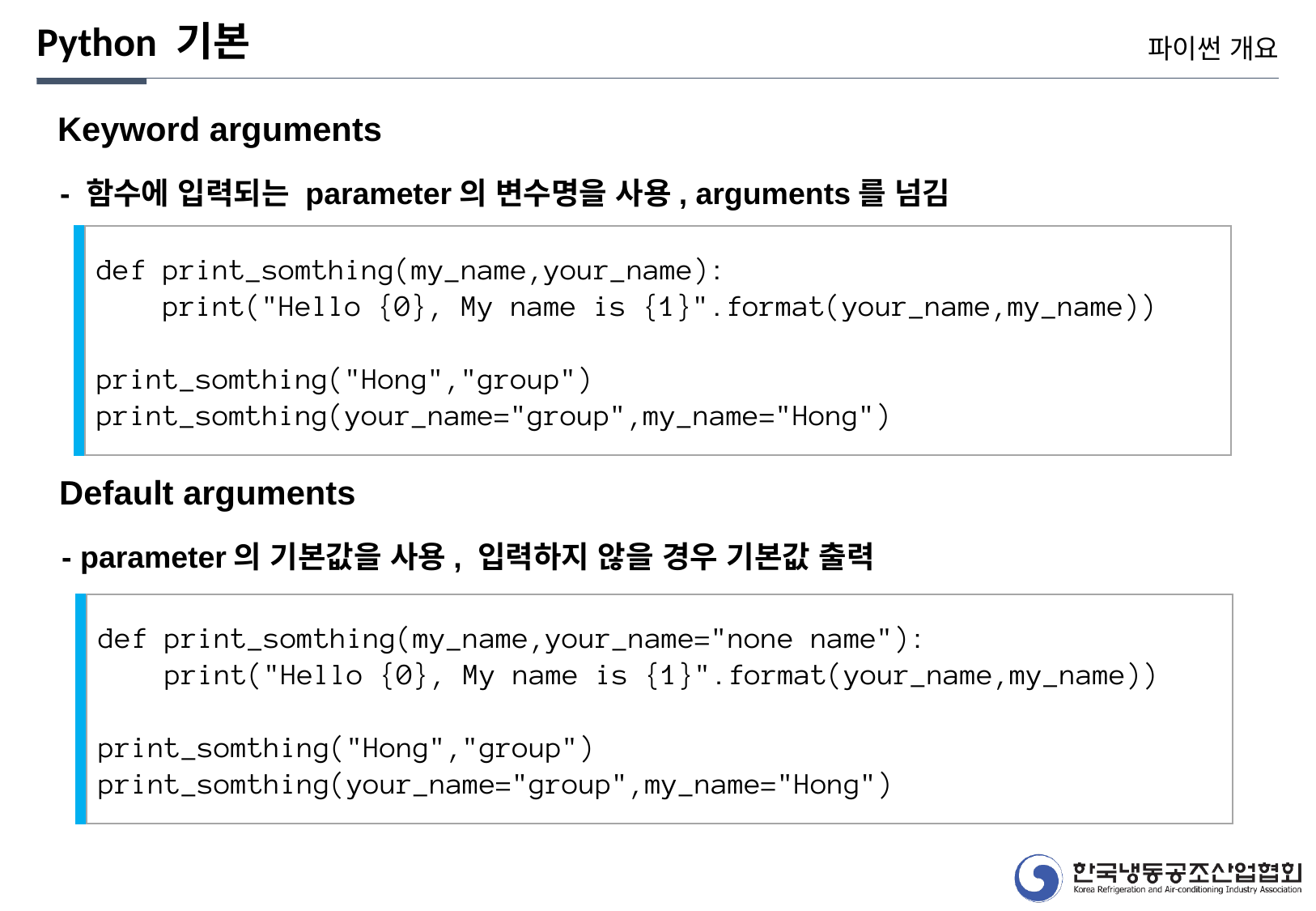

Python 기본
파이썬 개요
Keyword arguments
- 함수에 입력되는 parameter의 변수명을 사용, arguments를 넘김

def print_somthing(my_name,your_name):
    print("Hello {0}, My name is {1}".format(your_name,my_name))

print_somthing("Hong","group")
print_somthing(your_name="group",my_name="Hong")
Default arguments
- parameter의 기본값을 사용, 입력하지 않을 경우 기본값 출력

def print_somthing(my_name,your_name="none name"):
    print("Hello {0}, My name is {1}".format(your_name,my_name))

print_somthing("Hong","group")
print_somthing(your_name="group",my_name="Hong")